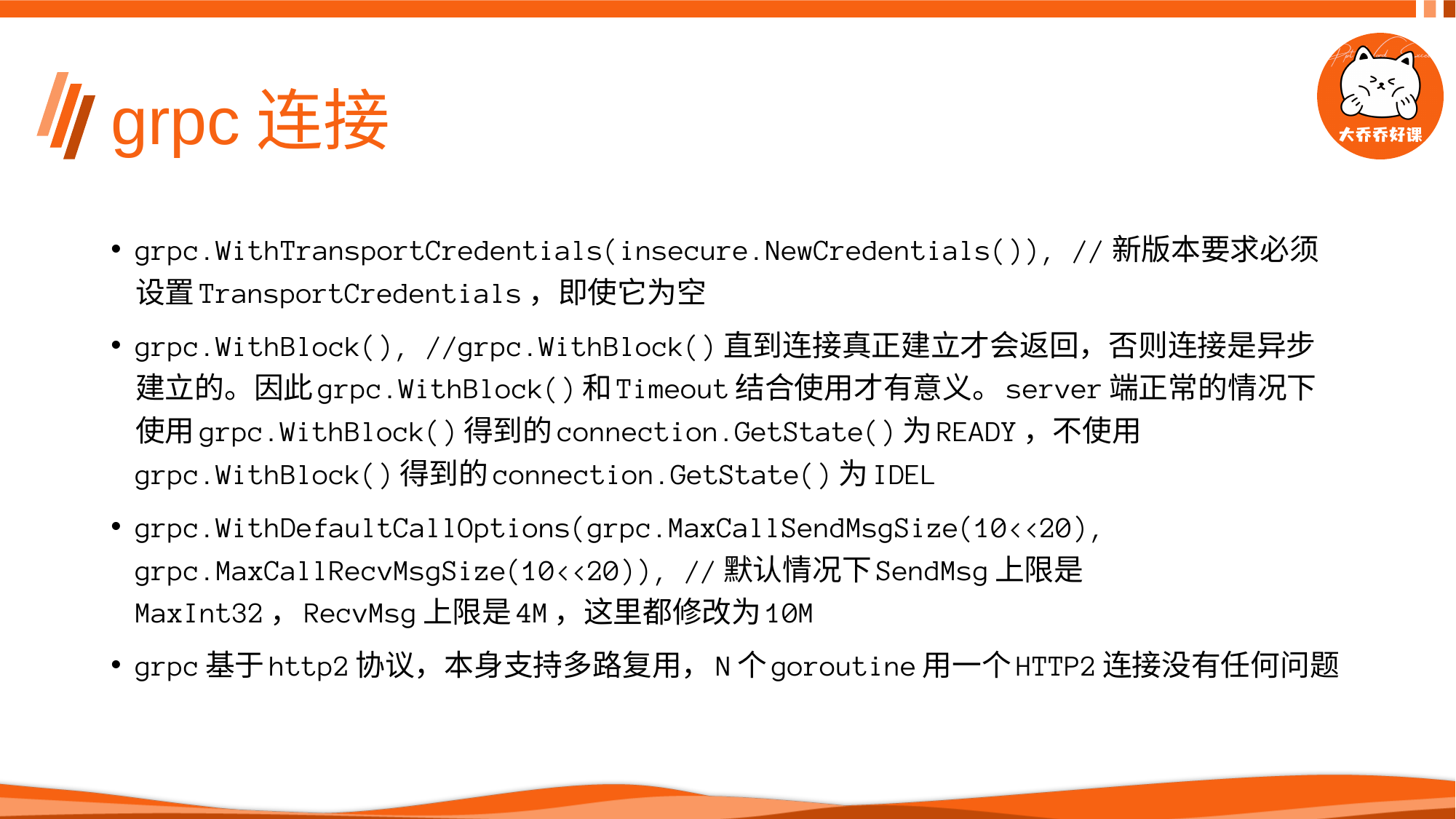

# grpc连接
grpc.WithTransportCredentials(insecure.NewCredentials()), //新版本要求必须设置TransportCredentials，即使它为空
grpc.WithBlock(), //grpc.WithBlock()直到连接真正建立才会返回，否则连接是异步建立的。因此grpc.WithBlock()和Timeout结合使用才有意义。server端正常的情况下使用grpc.WithBlock()得到的connection.GetState()为READY，不使用grpc.WithBlock()得到的connection.GetState()为IDEL
grpc.WithDefaultCallOptions(grpc.MaxCallSendMsgSize(10<<20), grpc.MaxCallRecvMsgSize(10<<20)), //默认情况下SendMsg上限是MaxInt32，RecvMsg上限是4M，这里都修改为10M
grpc基于http2协议，本身支持多路复用，N个goroutine用一个HTTP2连接没有任何问题